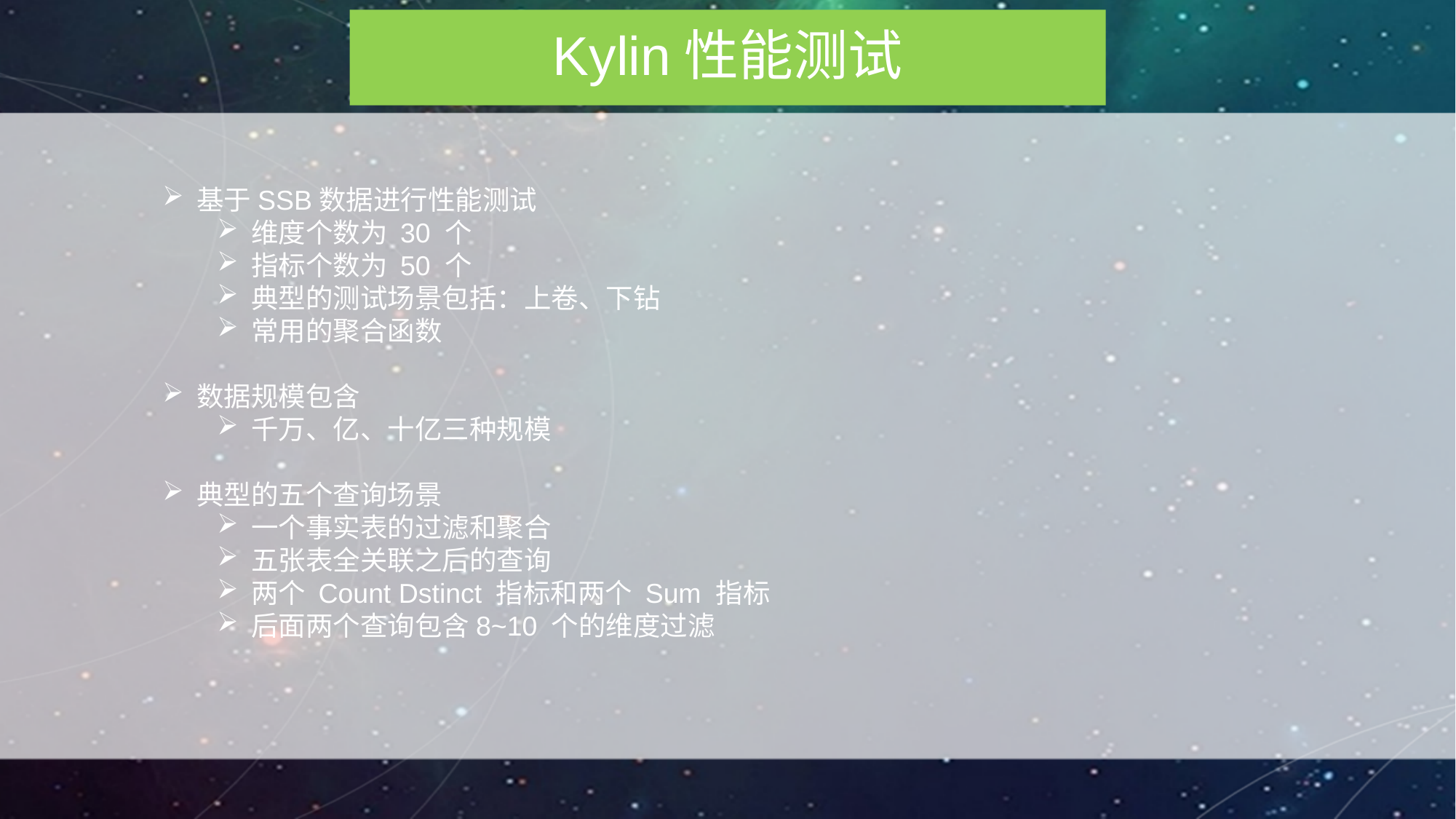

Kylin性能测试
基于SSB数据进行性能测试
维度个数为 30 个
指标个数为 50 个
典型的测试场景包括：上卷、下钻
常用的聚合函数

数据规模包含
千万、亿、十亿三种规模

典型的五个查询场景
一个事实表的过滤和聚合
五张表全关联之后的查询
两个 Count Dstinct 指标和两个 Sum 指标
后面两个查询包含8~10 个的维度过滤